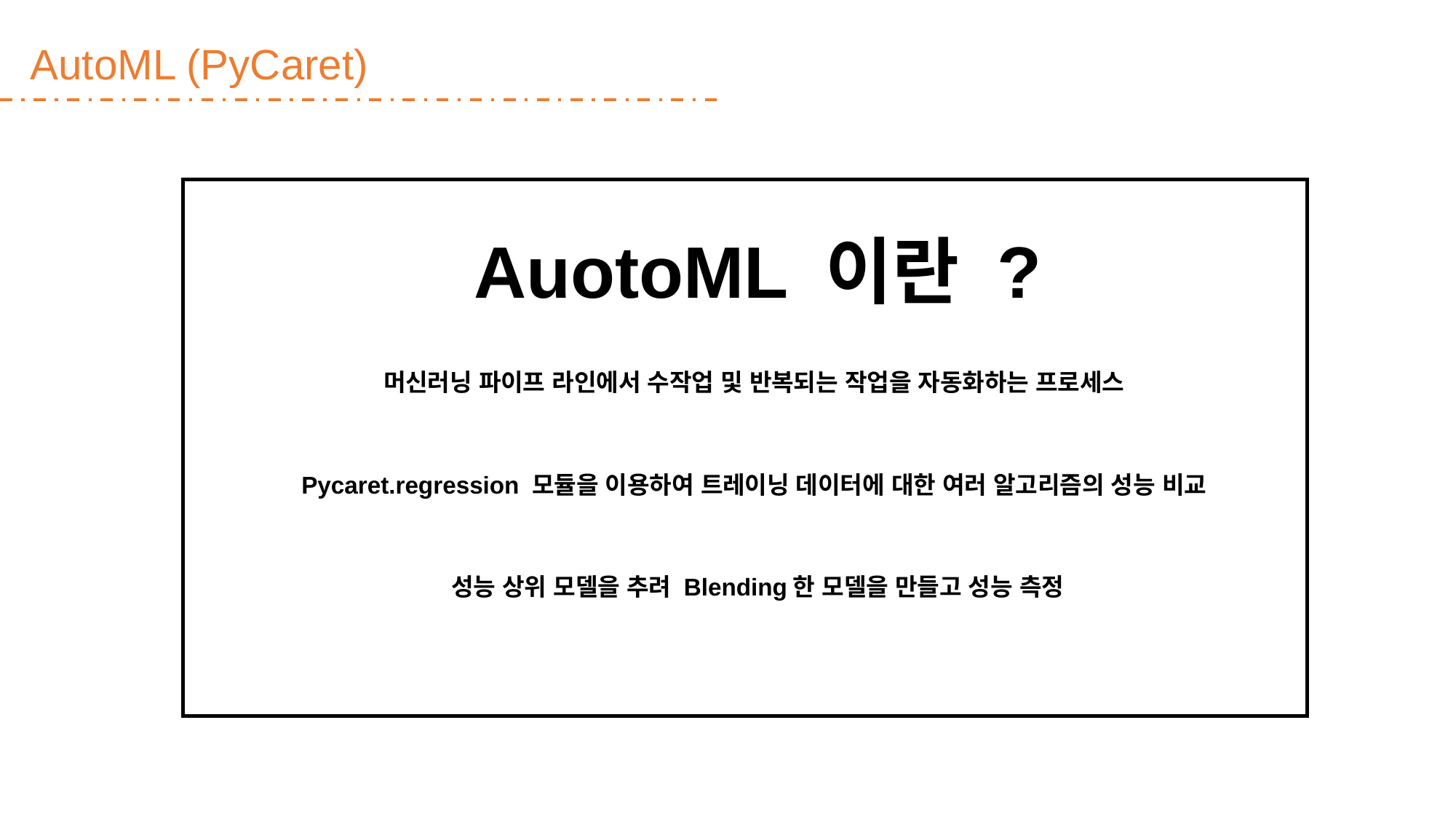

AutoML (PyCaret)

AuotoML 이란 ?

머신러닝 파이프 라인에서 수작업 및 반복되는 작업을 자동화하는 프로세스

Pycaret.regression 모듈을 이용하여 트레이닝 데이터에 대한 여러 알고리즘의 성능 비교

성능 상위 모델을 추려 Blending한 모델을 만들고 성능 측정